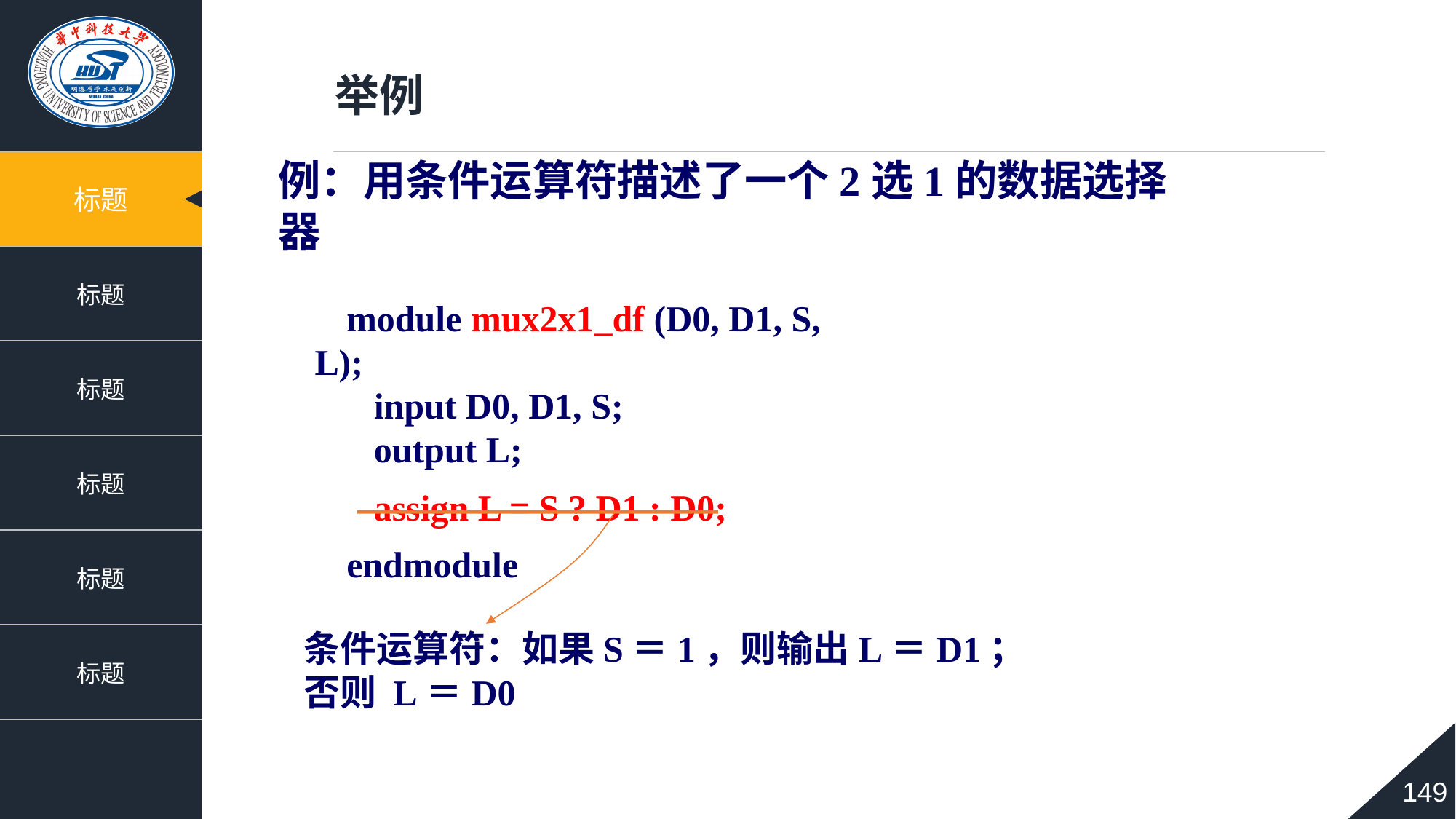

举例
例：用条件运算符描述了一个2选1的数据选择器
module mux2x1_df (D0, D1, S, L);
   input D0, D1, S;
   output L;

   assign L = S ? D1 : D0;

endmodule

条件运算符：如果S＝1，则输出L＝D1；
否则 L＝D0